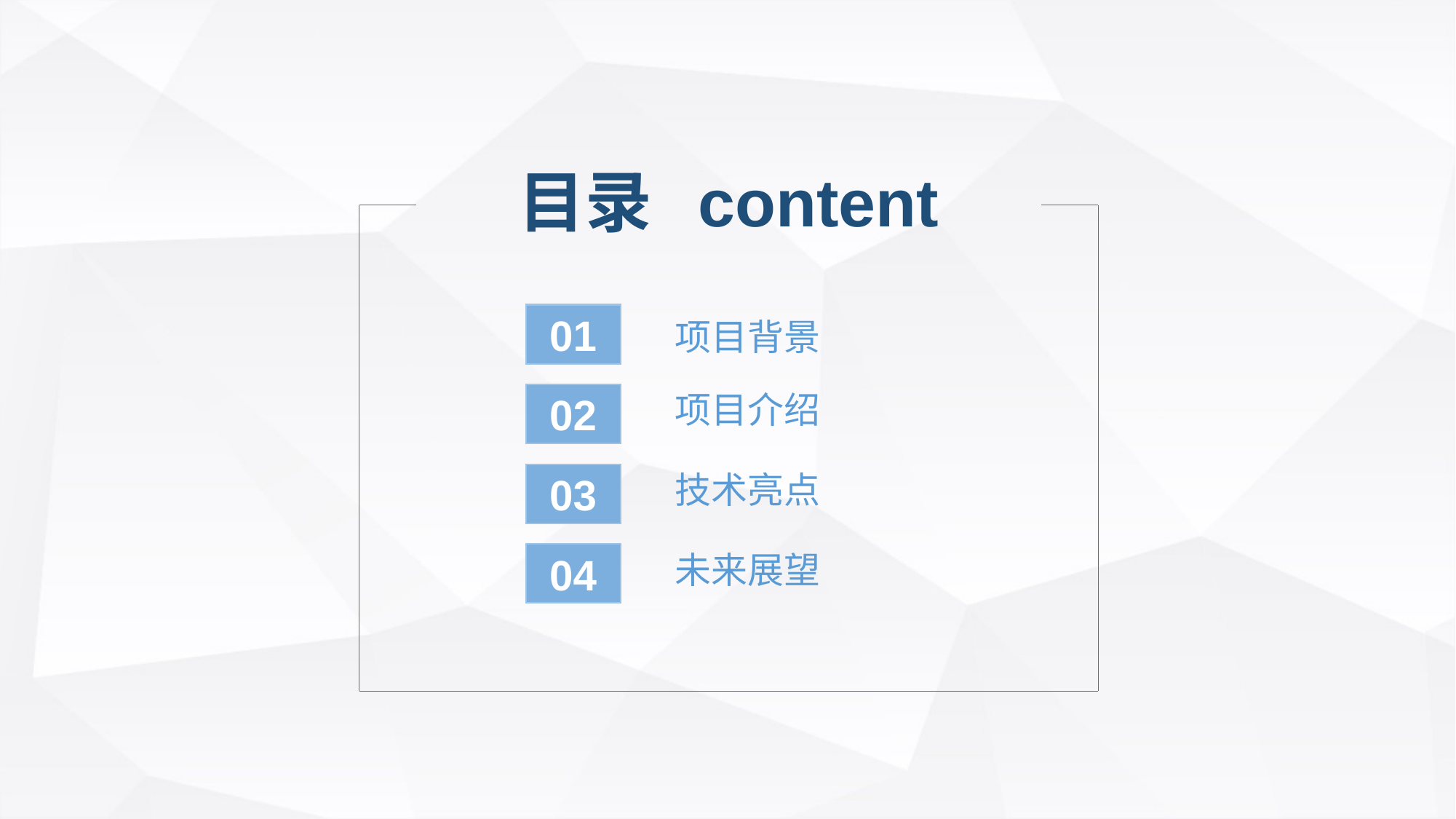

行业PPT模板http://www.www.2ppt.com/hangye/
目录  content
01
项目背景
项目介绍
02
技术亮点
03
未来展望
04